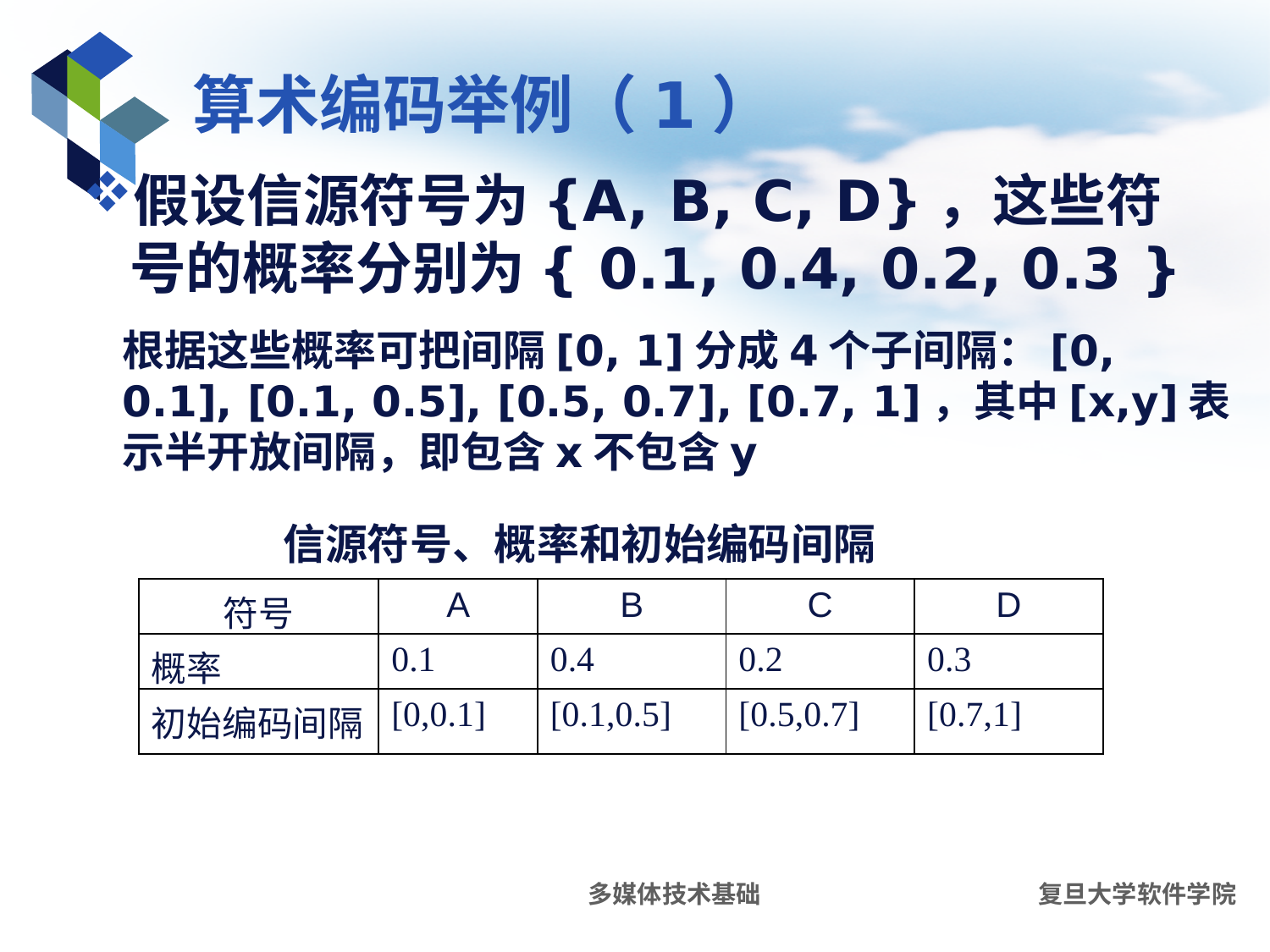

# 算术编码举例（1）
假设信源符号为{A, B, C, D}，这些符号的概率分别为{ 0.1, 0.4, 0.2, 0.3 }
根据这些概率可把间隔[0, 1]分成4个子间隔：[0, 0.1], [0.1, 0.5], [0.5, 0.7], [0.7, 1]，其中[x,y]表示半开放间隔，即包含x不包含y
信源符号、概率和初始编码间隔
| 符号 | A | B | C | D |
| --- | --- | --- | --- | --- |
| 概率 | 0.1 | 0.4 | 0.2 | 0.3 |
| 初始编码间隔 | [0,0.1] | [0.1,0.5] | [0.5,0.7] | [0.7,1] |
多媒体技术基础